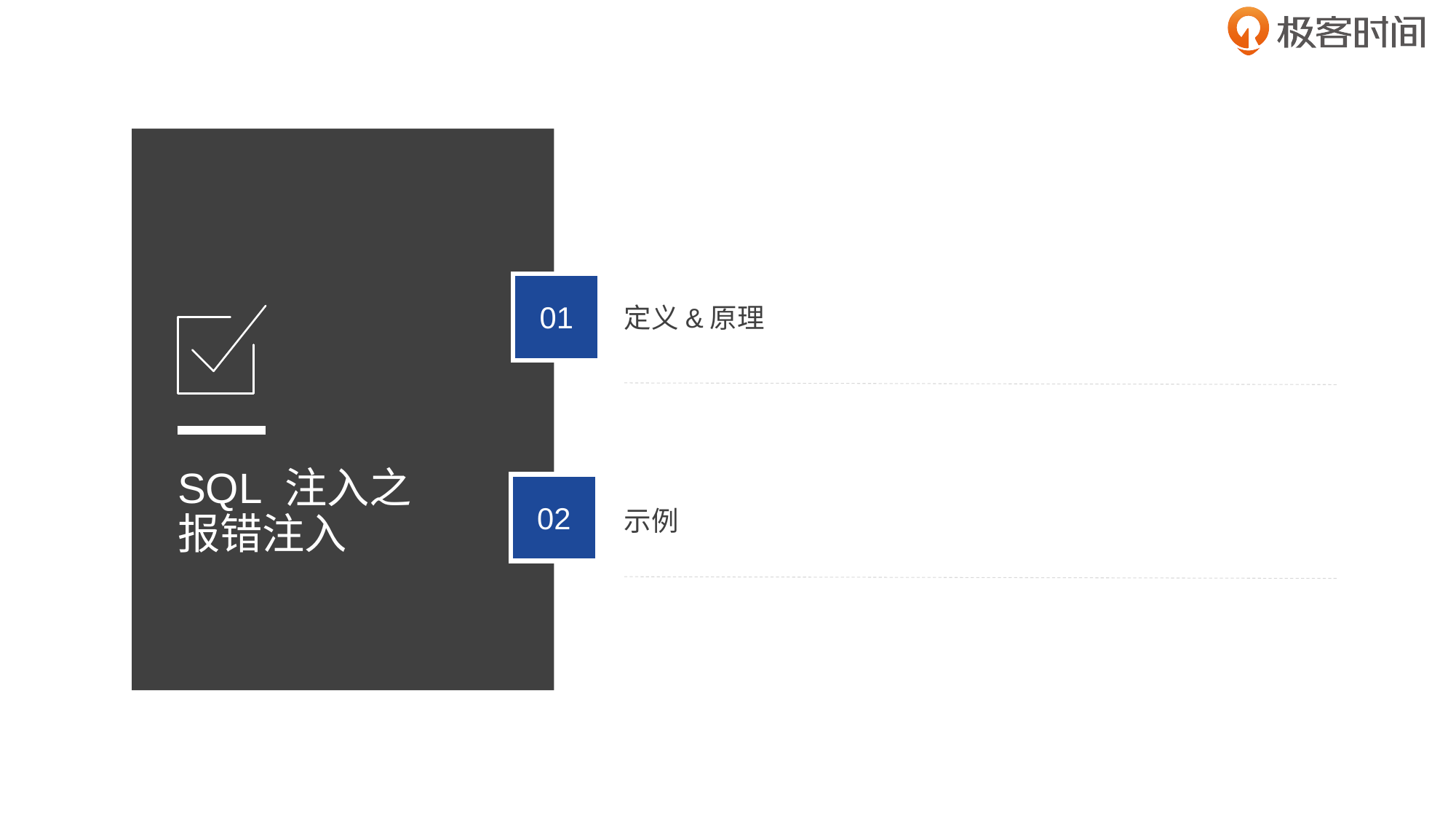

01
定义&原理

SQL 注入之
报错注入

02
示例